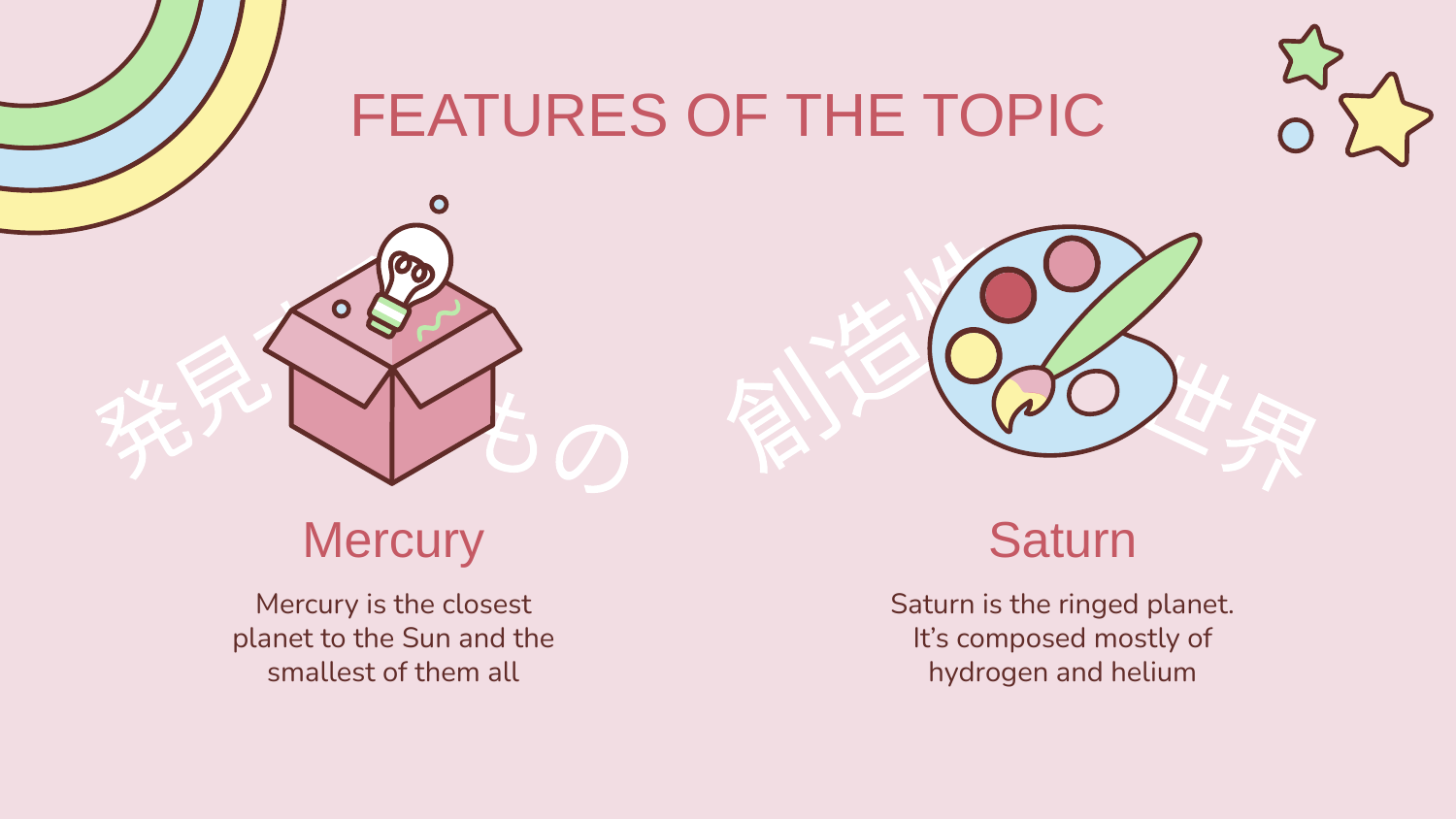

FEATURES OF THE TOPIC

創造性
発見する
世界
もの
# Mercury
Saturn
Mercury is the closest planet to the Sun and the smallest of them all
Saturn is the ringed planet. It’s composed mostly of hydrogen and helium